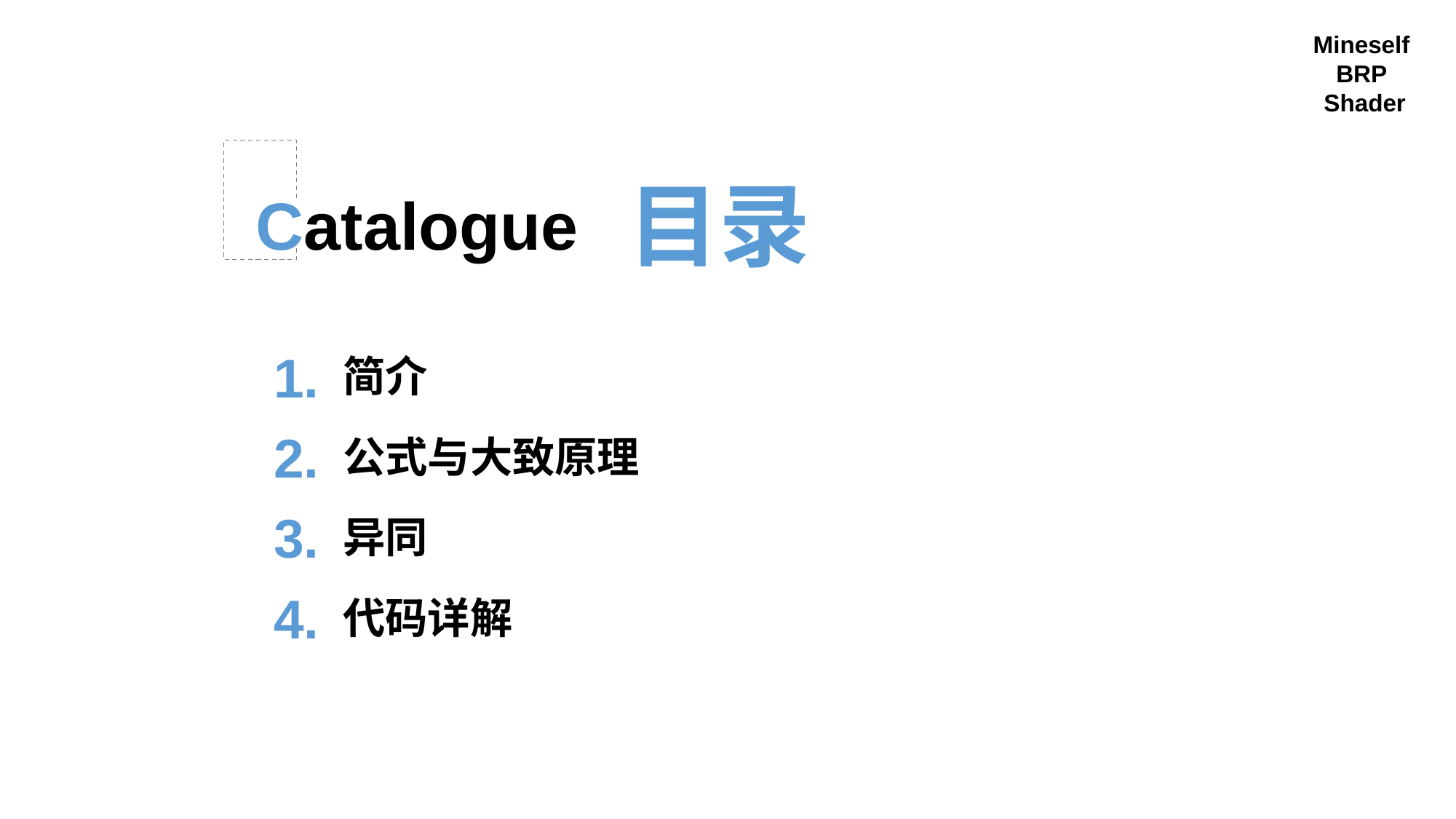

Mineself
BRP
Shader

目录
Catalogue

1.
简介
2.
公式与大致原理
3.
异同
4.
代码详解